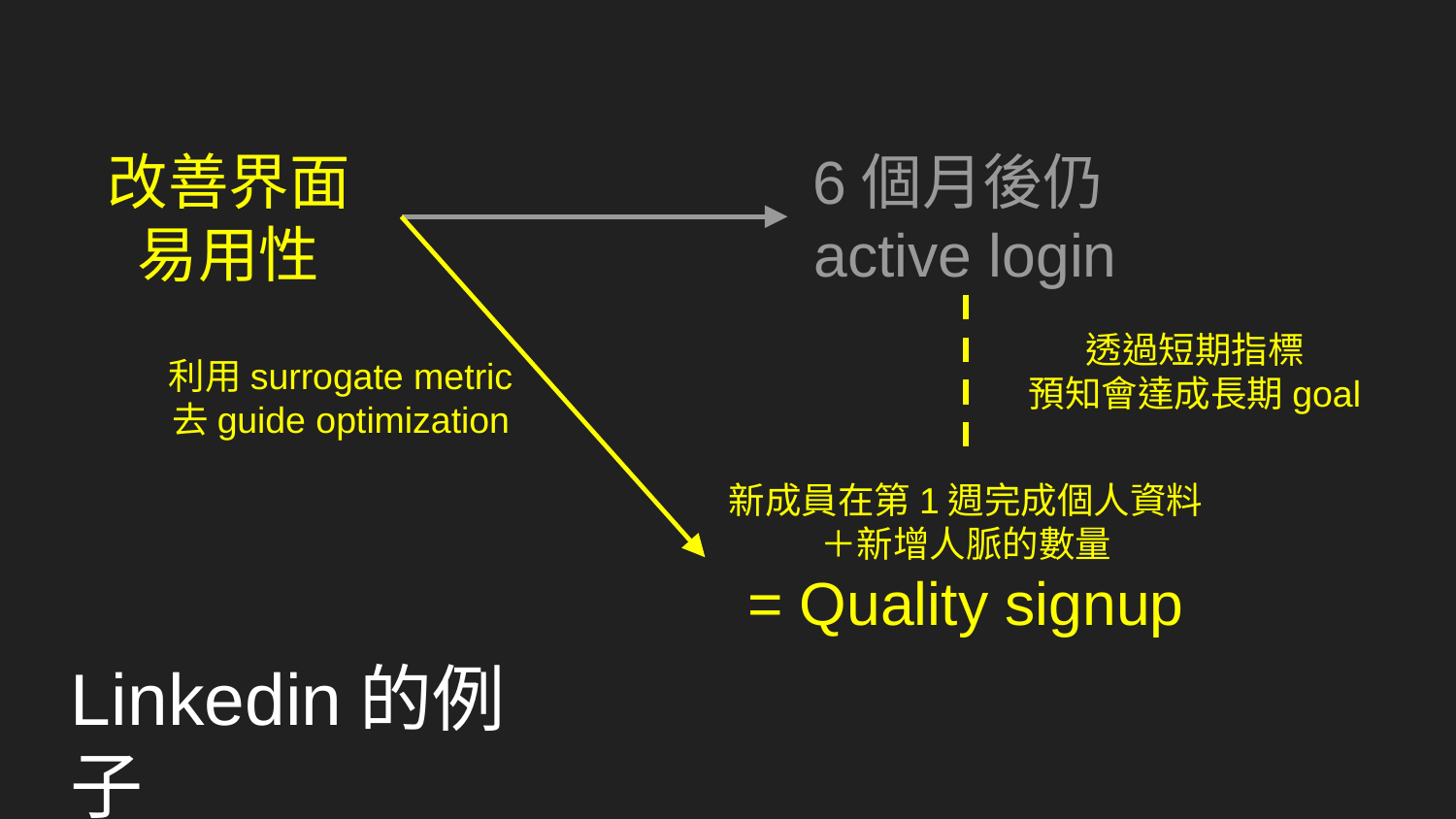

6個月後仍active login
改善界面
易用性
透過短期指標
預知會達成長期goal
利用surrogate metric
去guide optimization
新成員在第1週完成個人資料 ＋新增人脈的數量
= Quality signup
# Linkedin的例子